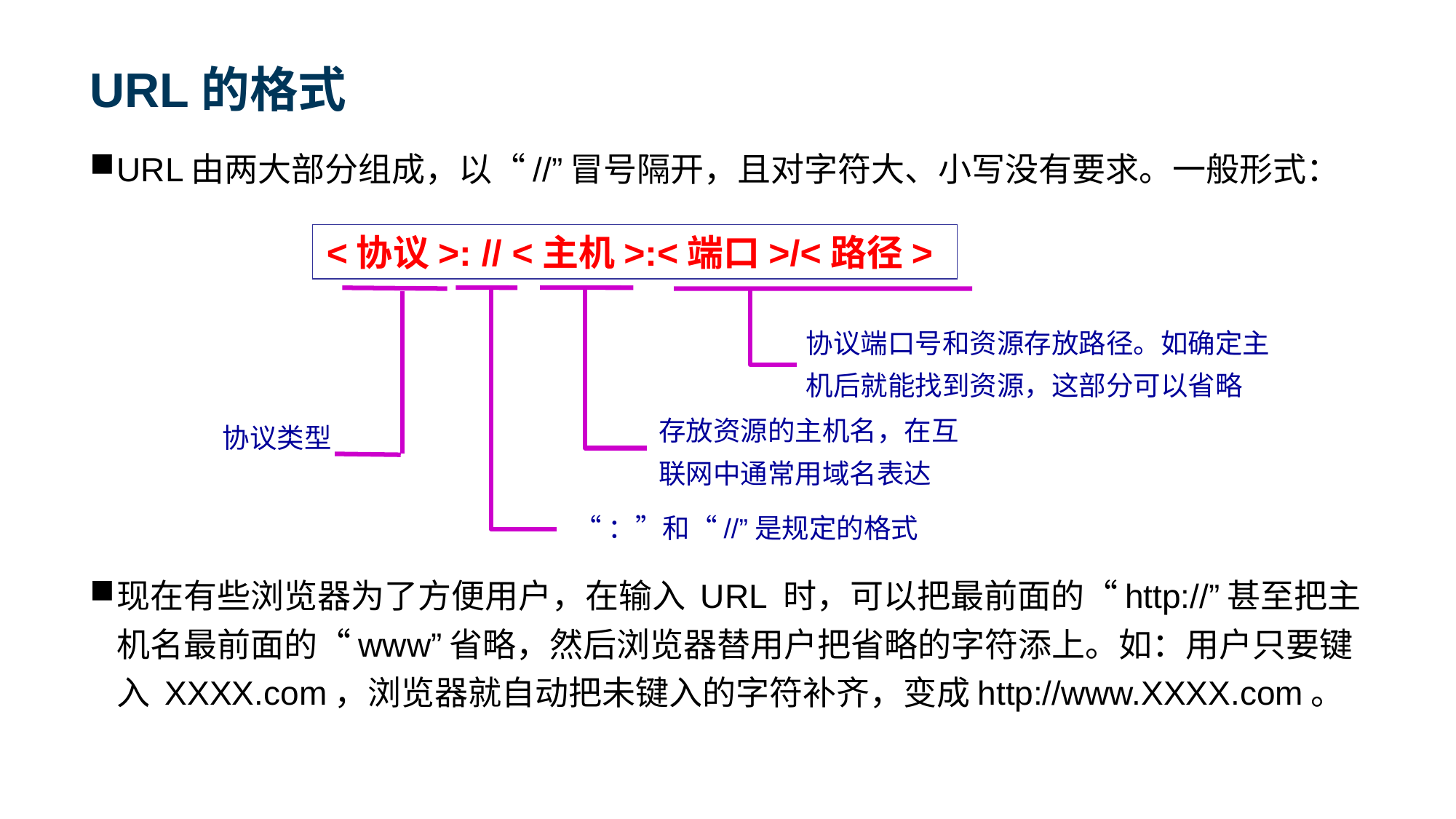

# URL的格式
URL由两大部分组成，以“//”冒号隔开，且对字符大、小写没有要求。一般形式：

现在有些浏览器为了方便用户，在输入 URL 时，可以把最前面的“http://”甚至把主机名最前面的“www”省略，然后浏览器替用户把省略的字符添上。如：用户只要键入 XXXX.com，浏览器就自动把未键入的字符补齐，变成http://www.XXXX.com。
<协议>: // <主机>:<端口>/<路径>

存放资源的主机名，在互联网中通常用域名表达

协议端口号和资源存放路径。如确定主机后就能找到资源，这部分可以省略

协议类型
“：”和“//”是规定的格式